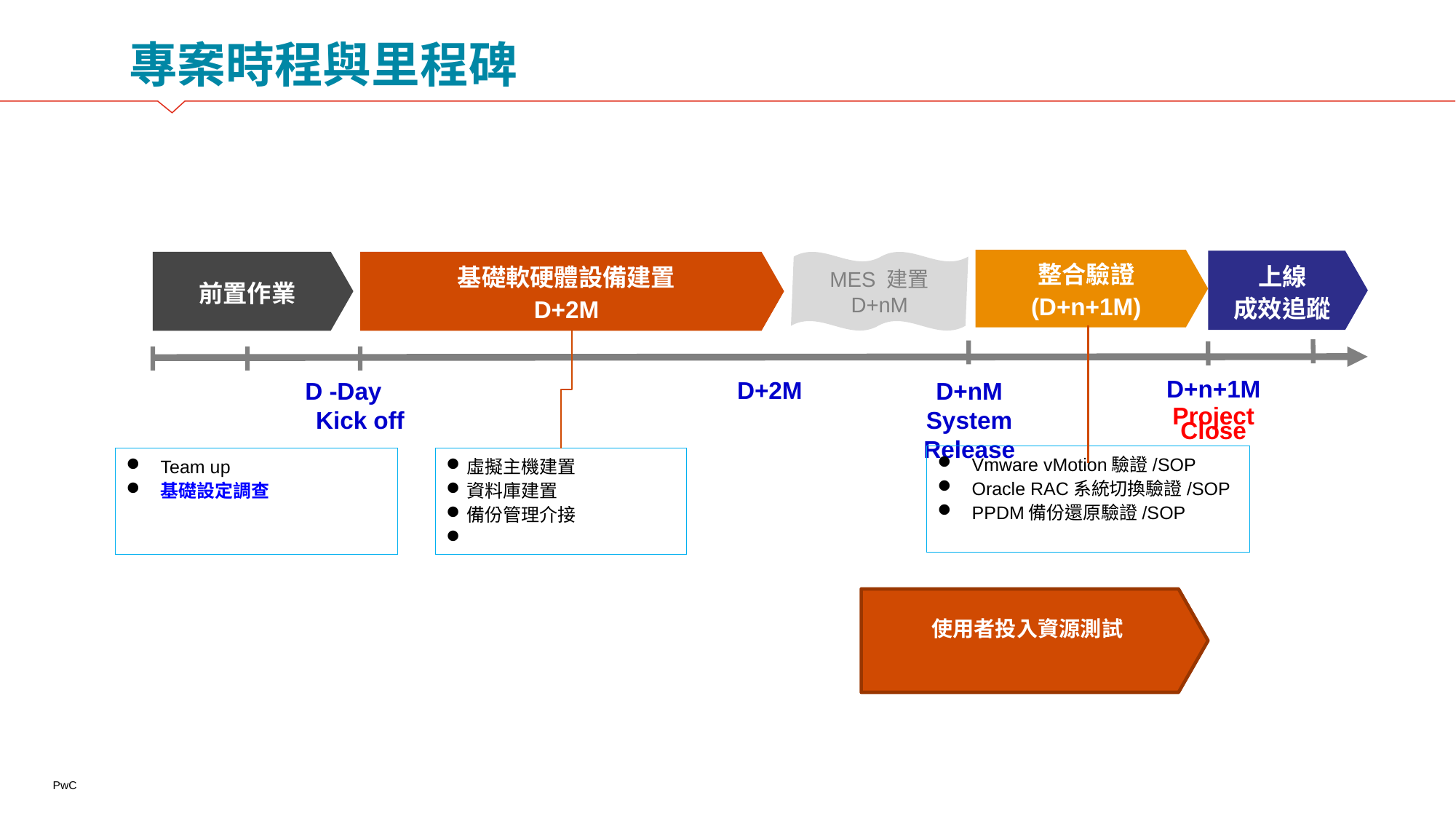

# 專案時程與里程碑
整合驗證
(D+n+1M)
上線
成效追蹤
前置作業
MES 建置
D+nM
基礎軟硬體設備建置
D+2M

D+2M
D -Day      Kick off
D+nM
System Release
D+n+1M
Project Close
Vmware vMotion驗證/SOP
Oracle RAC系統切換驗證/SOP
PPDM備份還原驗證/SOP

虛擬主機建置
資料庫建置
備份管理介接

Team up
基礎設定調查

使用者投入資源測試